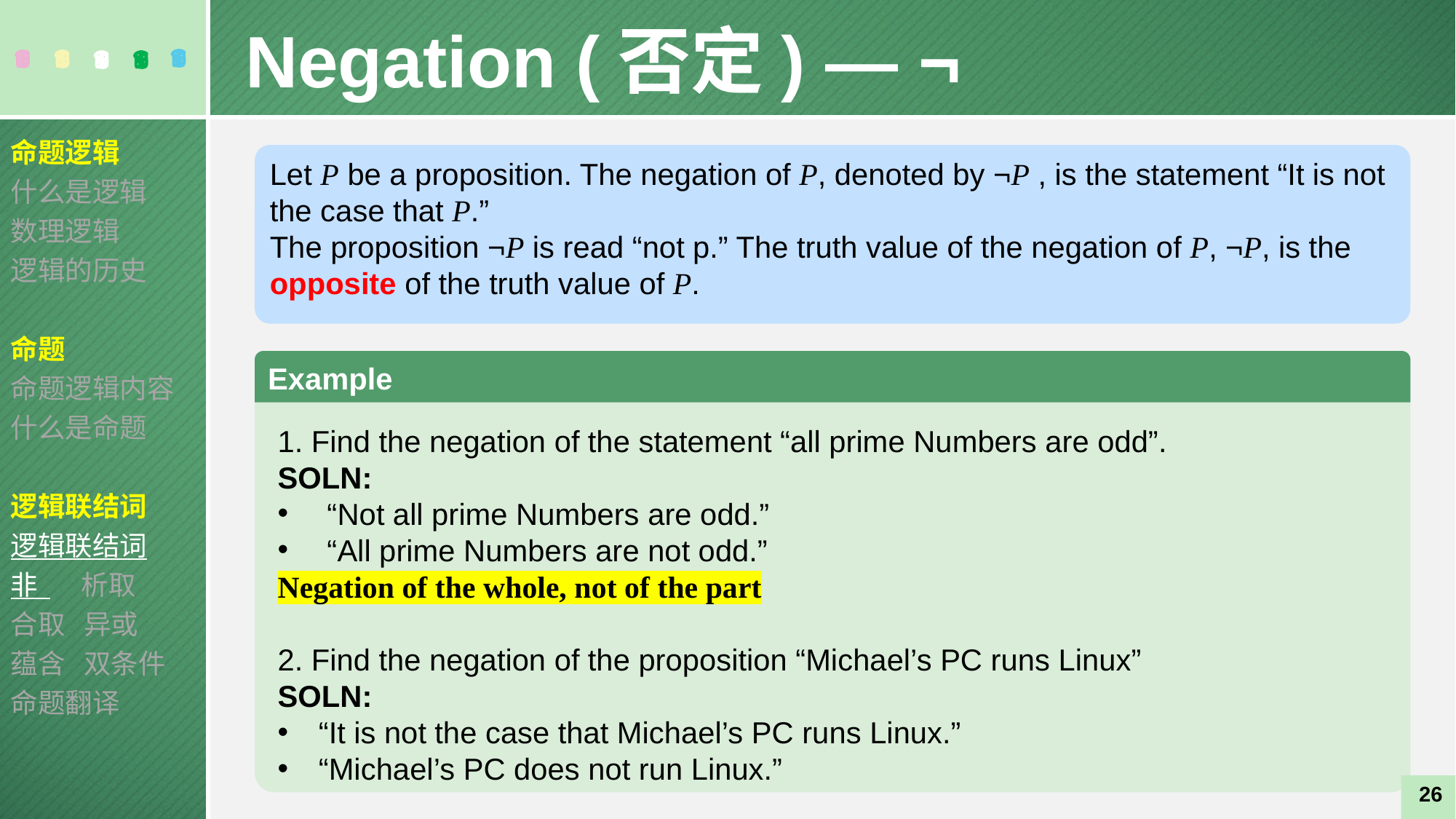

Negation (否定) — ¬

命题逻辑
什么是逻辑
数理逻辑
逻辑的历史

命题
命题逻辑内容
什么是命题

逻辑联结词
逻辑联结词
非       析取
合取   异或
蕴含   双条件
命题翻译
Let P be a proposition. The negation of P, denoted by ¬P , is the statement “It is not the case that P.”
The proposition ¬P is read “not p.” The truth value of the negation of P, ¬P, is the opposite of the truth value of P.

Example

1. Find the negation of the statement “all prime Numbers are odd”.
SOLN:
 “Not all prime Numbers are odd.”
 “All prime Numbers are not odd.”
Negation of the whole, not of the part

2. Find the negation of the proposition “Michael’s PC runs Linux”
SOLN:
“It is not the case that Michael’s PC runs Linux.”
“Michael’s PC does not run Linux.”
26